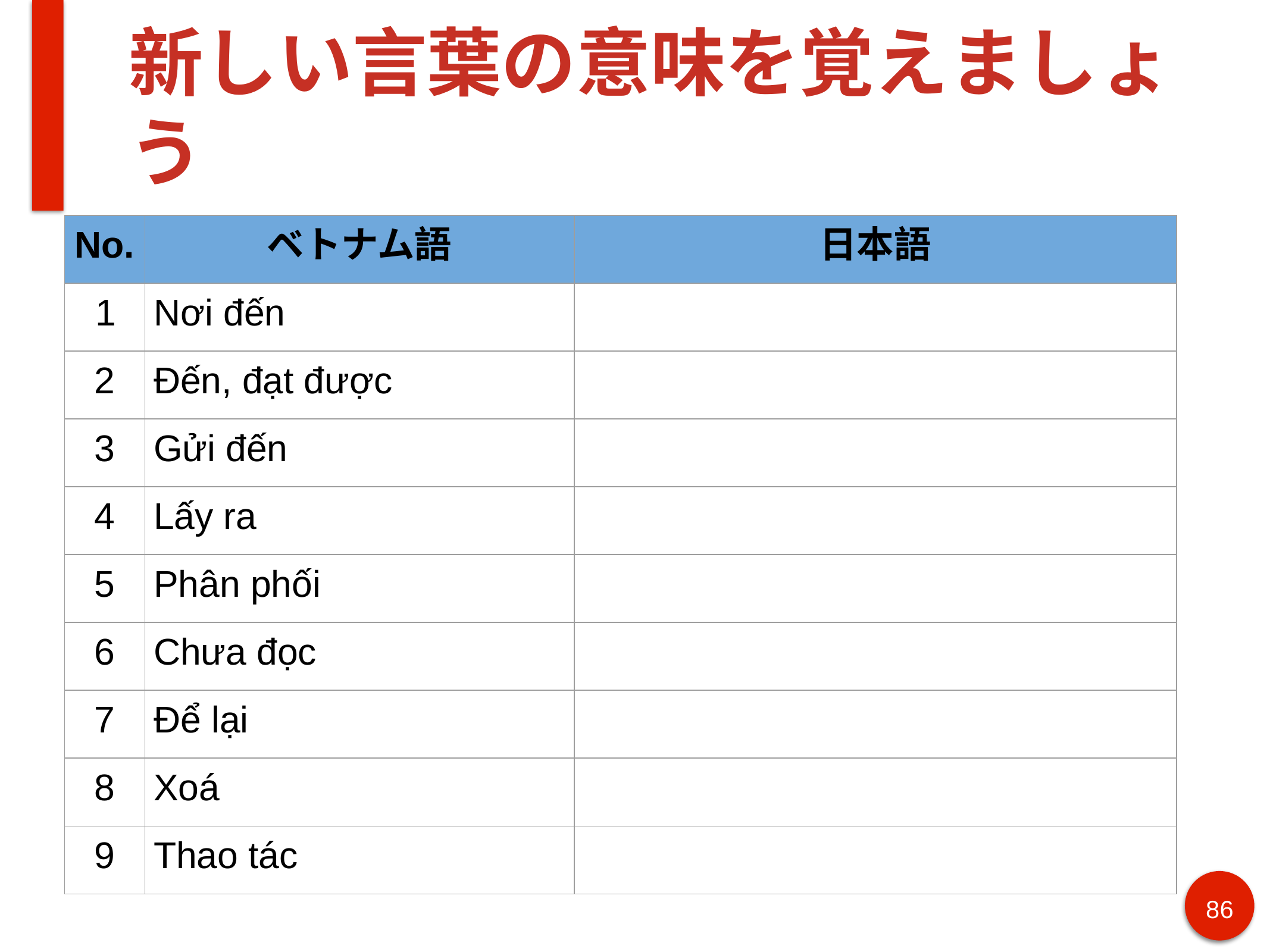

# 新しい言葉の意味を覚えましょう
| No. | ベトナム語 | 日本語 |
| --- | --- | --- |
| 1 | Nơi đến |  |
| 2 | Đến, đạt được |  |
| 3 | Gửi đến |  |
| 4 | Lấy ra |  |
| 5 | Phân phối |  |
| 6 | Chưa đọc |  |
| 7 | Để lại |  |
| 8 | Xoá |  |
| 9 | Thao tác |  |
86